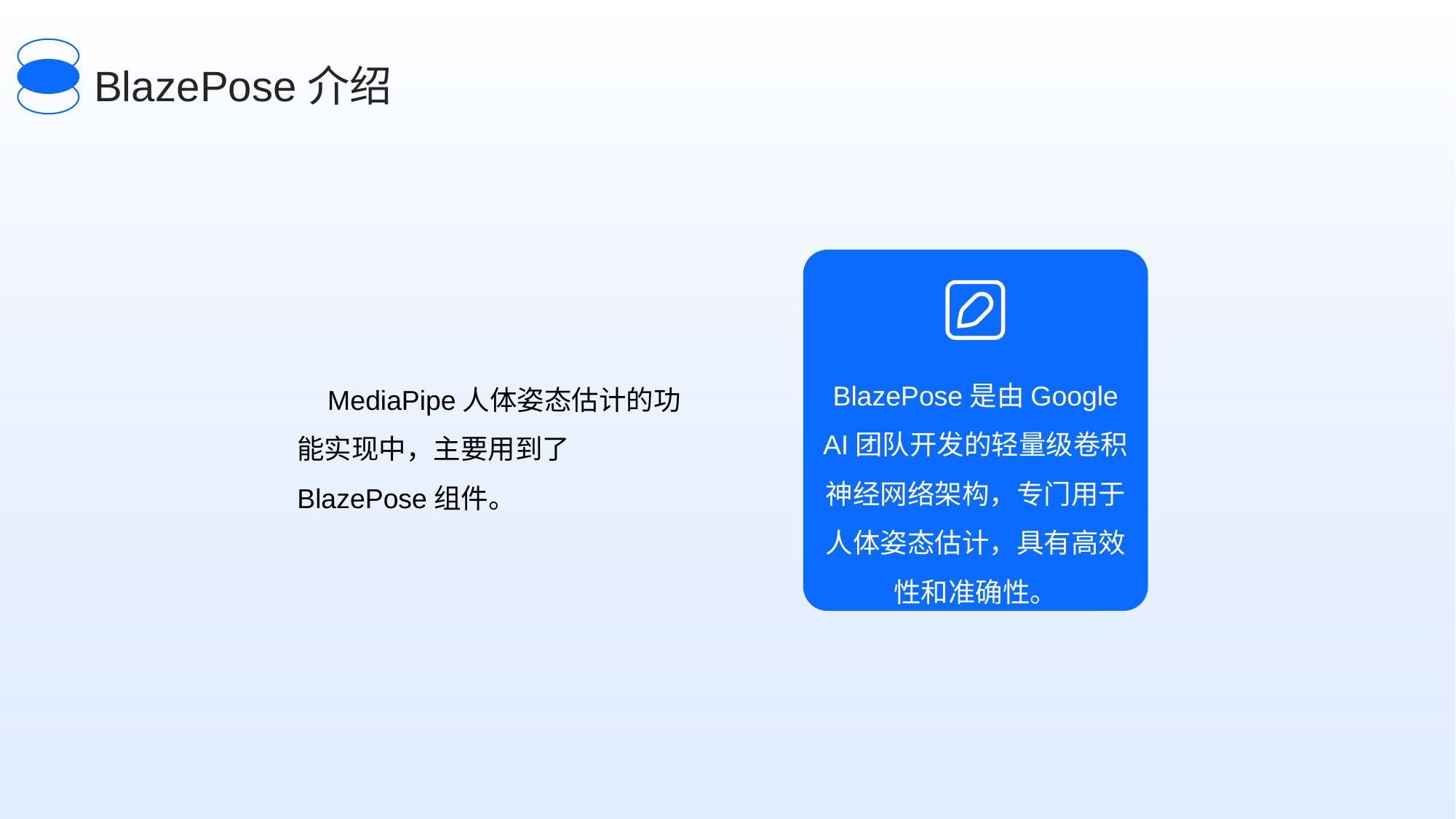

BlazePose介绍

    MediaPipe人体姿态估计的功能实现中，主要用到了BlazePose组件。

BlazePose是由Google AI团队开发的轻量级卷积神经网络架构，专门用于人体姿态估计，具有高效性和准确性。